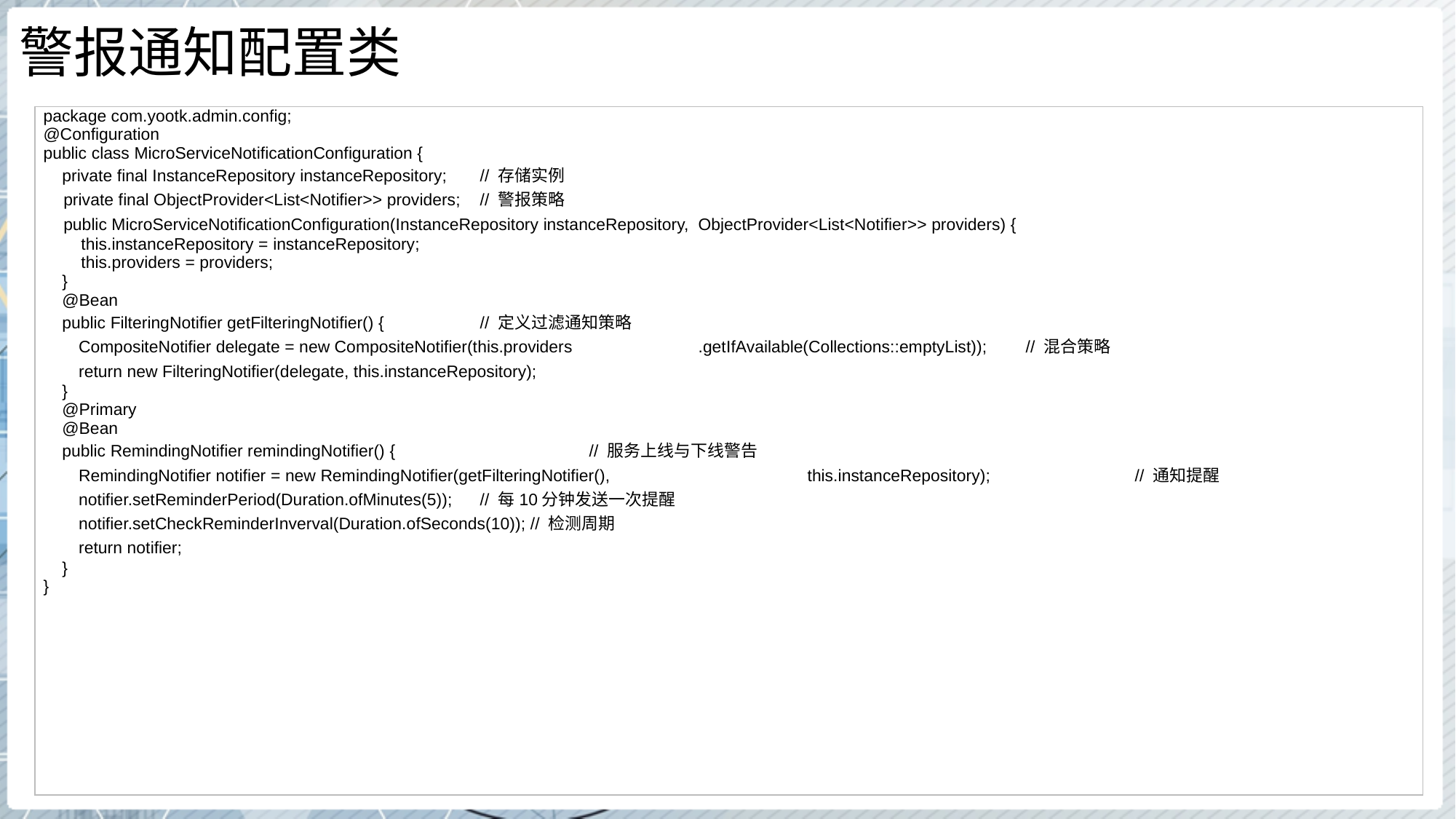

# 警报通知配置类
| package com.yootk.admin.config; @Configuration public class MicroServiceNotificationConfiguration { private final InstanceRepository instanceRepository; // 存储实例 private final ObjectProvider<List<Notifier>> providers; // 警报策略 public MicroServiceNotificationConfiguration(InstanceRepository instanceRepository, ObjectProvider<List<Notifier>> providers) { this.instanceRepository = instanceRepository; this.providers = providers; } @Bean public FilteringNotifier getFilteringNotifier() { // 定义过滤通知策略 CompositeNotifier delegate = new CompositeNotifier(this.providers .getIfAvailable(Collections::emptyList)); // 混合策略 return new FilteringNotifier(delegate, this.instanceRepository); } @Primary @Bean public RemindingNotifier remindingNotifier() { // 服务上线与下线警告 RemindingNotifier notifier = new RemindingNotifier(getFilteringNotifier(), this.instanceRepository); // 通知提醒 notifier.setReminderPeriod(Duration.ofMinutes(5)); // 每10分钟发送一次提醒 notifier.setCheckReminderInverval(Duration.ofSeconds(10)); // 检测周期 return notifier; } } |
| --- |